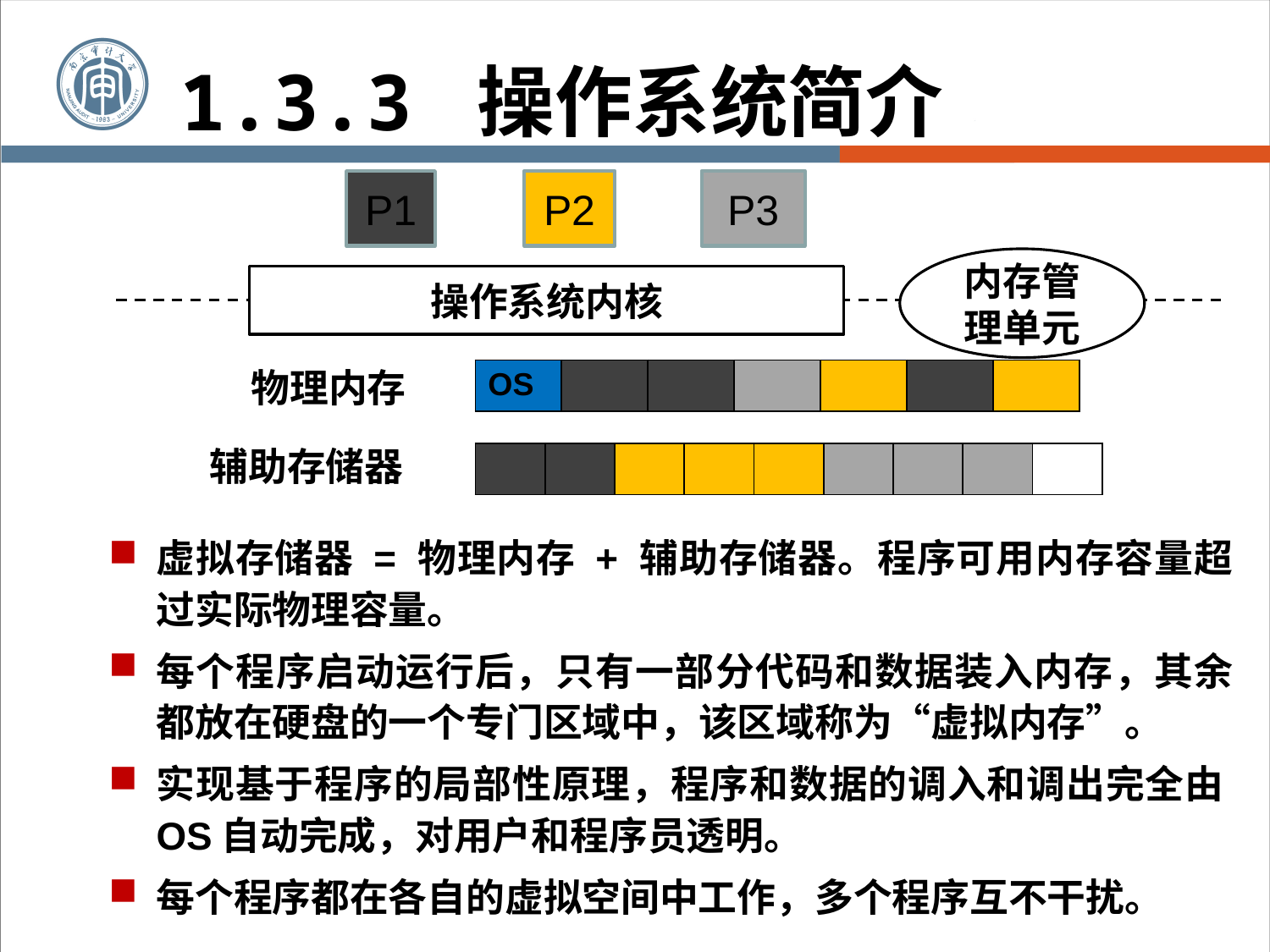

# 1.3.3 操作系统简介
P1
P2
P3
内存管理单元
操作系统内核
物理内存
| OS |  |  |  |  |  |  |
| --- | --- | --- | --- | --- | --- | --- |
辅助存储器
|  |  |  |  |  |  |  |  |  |
| --- | --- | --- | --- | --- | --- | --- | --- | --- |
虚拟存储器 = 物理内存 + 辅助存储器。程序可用内存容量超过实际物理容量。
每个程序启动运行后，只有一部分代码和数据装入内存，其余都放在硬盘的一个专门区域中，该区域称为“虚拟内存”。
实现基于程序的局部性原理，程序和数据的调入和调出完全由OS自动完成，对用户和程序员透明。
每个程序都在各自的虚拟空间中工作，多个程序互不干扰。